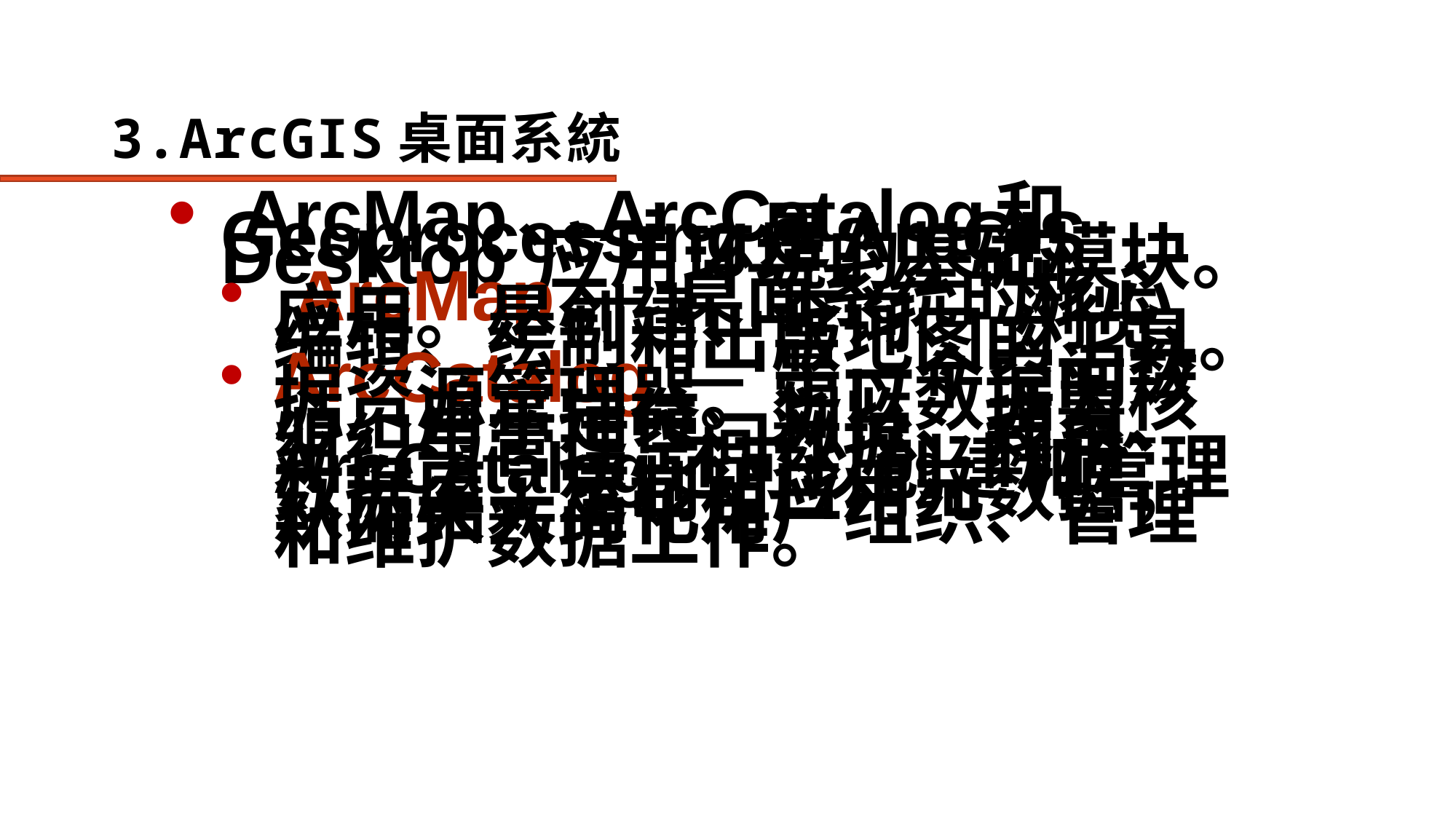

# 3.ArcGIS桌面系統

 ArcMap、ArcCatalog和Geoprocessing是ArcGIS Desktop 应用环境的基础模块。
 ArcMap — 桌面系统的核心应用。是创建、查询、  浏览、编辑、绘制和出版地图的工具。
ArcCatalog — 是一个空间数据资源管理器。它以数据为核心，用于定位、浏览、搜素、组织与管理空间数据。利用ArcCatalog还可以创建和管理数据库，定制和应用元数据，从而大大简化用户组织、管理和维护数据工作。